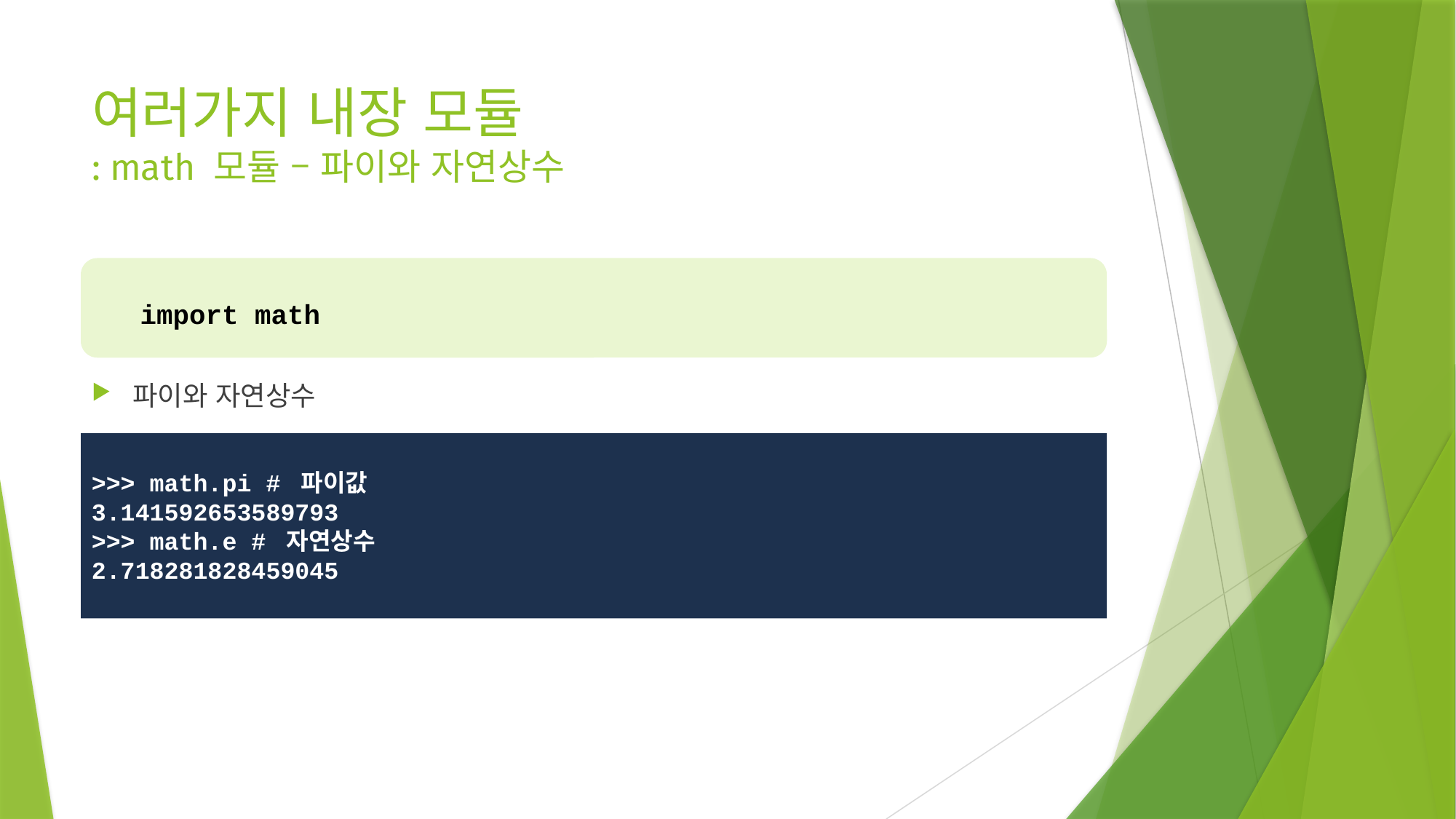

# 여러가지 내장 모듈 : math 모듈 – 파이와 자연상수

import math

파이와 자연상수

>>> math.pi # 파이값
3.141592653589793
>>> math.e # 자연상수
2.718281828459045